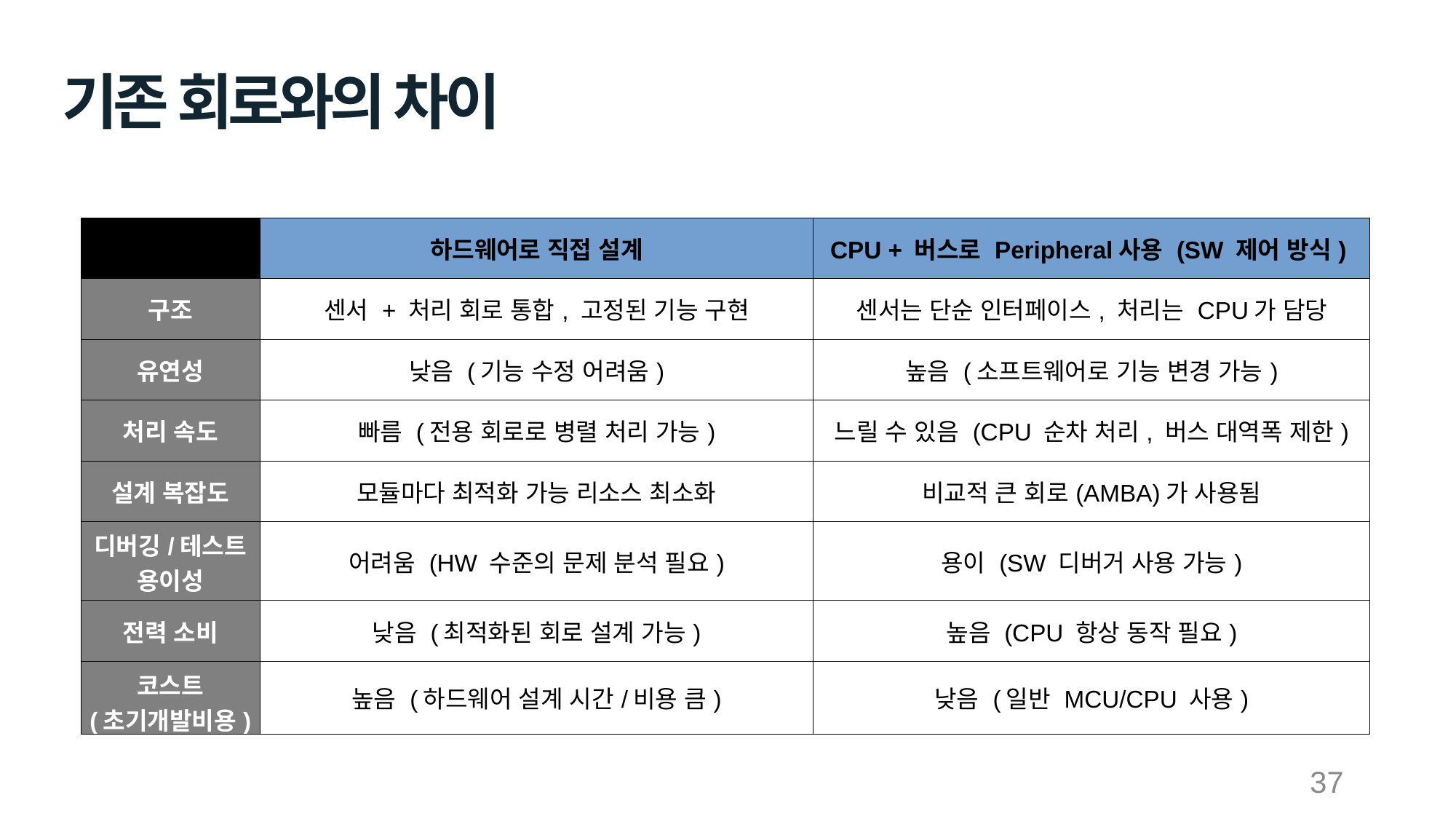

기존 회로와의 차이
|  | 하드웨어로 직접 설계 | CPU + 버스로 Peripheral사용 (SW 제어 방식) |
| --- | --- | --- |
| 구조 | 센서 + 처리 회로 통합, 고정된 기능 구현 | 센서는 단순 인터페이스, 처리는 CPU가 담당 |
| 유연성 | 낮음 (기능 수정 어려움) | 높음 (소프트웨어로 기능 변경 가능) |
| 처리 속도 | 빠름 (전용 회로로 병렬 처리 가능) | 느릴 수 있음 (CPU 순차 처리, 버스 대역폭 제한) |
| 설계 복잡도 | 모듈마다 최적화 가능 리소스 최소화 | 비교적 큰 회로(AMBA)가 사용됨 |
| 디버깅/테스트 용이성 | 어려움 (HW 수준의 문제 분석 필요) | 용이 (SW 디버거 사용 가능) |
| 전력 소비 | 낮음 (최적화된 회로 설계 가능) | 높음 (CPU 항상 동작 필요) |
| 코스트 (초기개발비용) | 높음 (하드웨어 설계 시간/비용 큼) | 낮음 (일반 MCU/CPU 사용) |
37